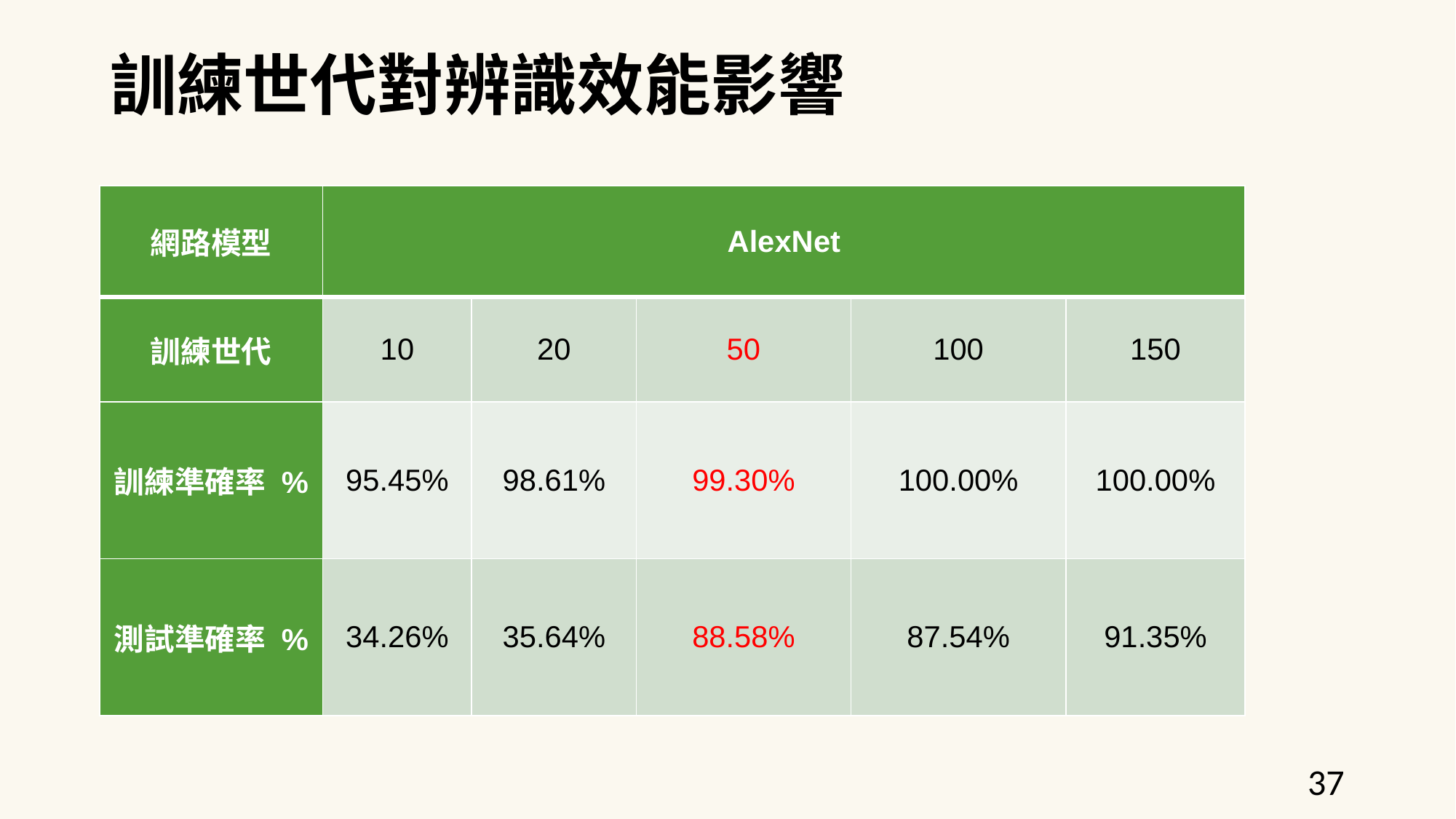

訓練世代對辨識效能影響
| 網路模型 | AlexNet |  |  |  |  |
| --- | --- | --- | --- | --- | --- |
| 訓練世代 | 10 | 20 | 50 | 100 | 150 |
| 訓練準確率 % | 95.45% | 98.61% | 99.30% | 100.00% | 100.00% |
| 測試準確率 % | 34.26% | 35.64% | 88.58% | 87.54% | 91.35% |
37